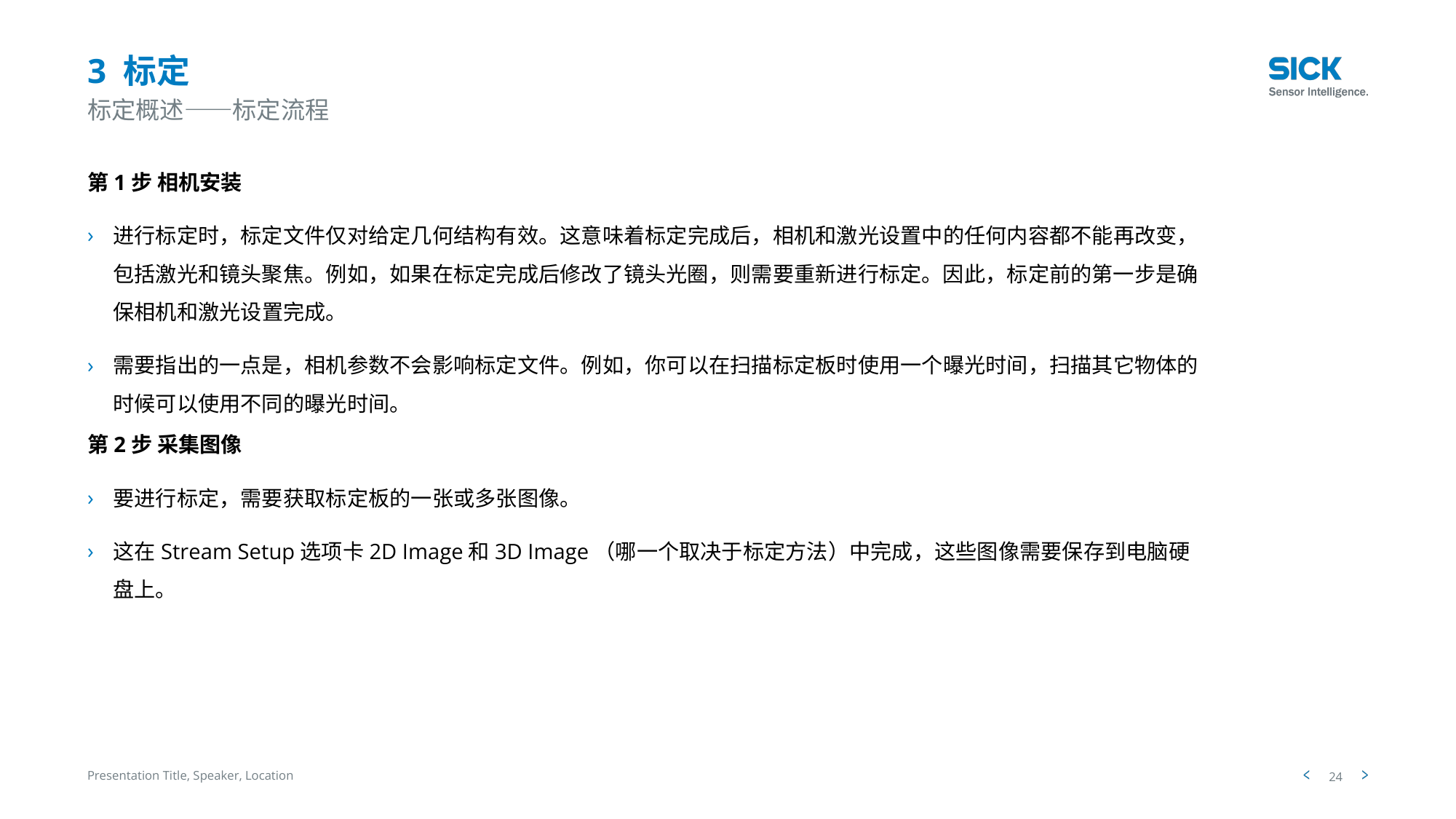

# 3 标定
标定概述——标定流程
第1步 相机安装
进行标定时，标定文件仅对给定几何结构有效。这意味着标定完成后，相机和激光设置中的任何内容都不能再改变，包括激光和镜头聚焦。例如，如果在标定完成后修改了镜头光圈，则需要重新进行标定。因此，标定前的第一步是确保相机和激光设置完成。
需要指出的一点是，相机参数不会影响标定文件。例如，你可以在扫描标定板时使用一个曝光时间，扫描其它物体的时候可以使用不同的曝光时间。
第2步 采集图像
要进行标定，需要获取标定板的一张或多张图像。
这在Stream Setup选项卡2D Image和3D Image（哪一个取决于标定方法）中完成，这些图像需要保存到电脑硬盘上。

Presentation Title, Speaker, Location
24